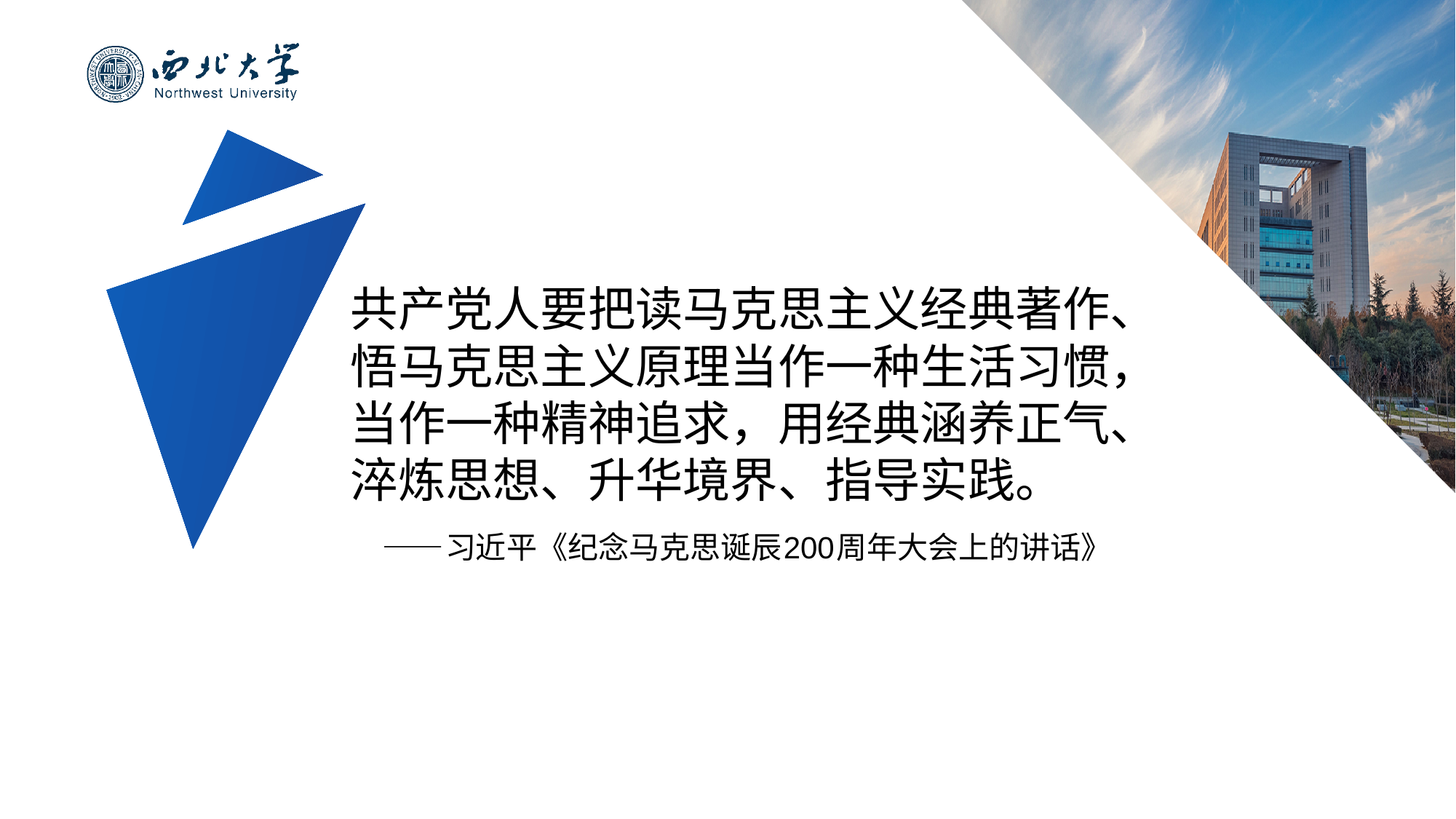

#
共产党人要把读马克思主义经典著作、悟马克思主义原理当作一种生活习惯，当作一种精神追求，用经典涵养正气、淬炼思想、升华境界、指导实践。
   ——习近平《纪念马克思诞辰200周年大会上的讲话》